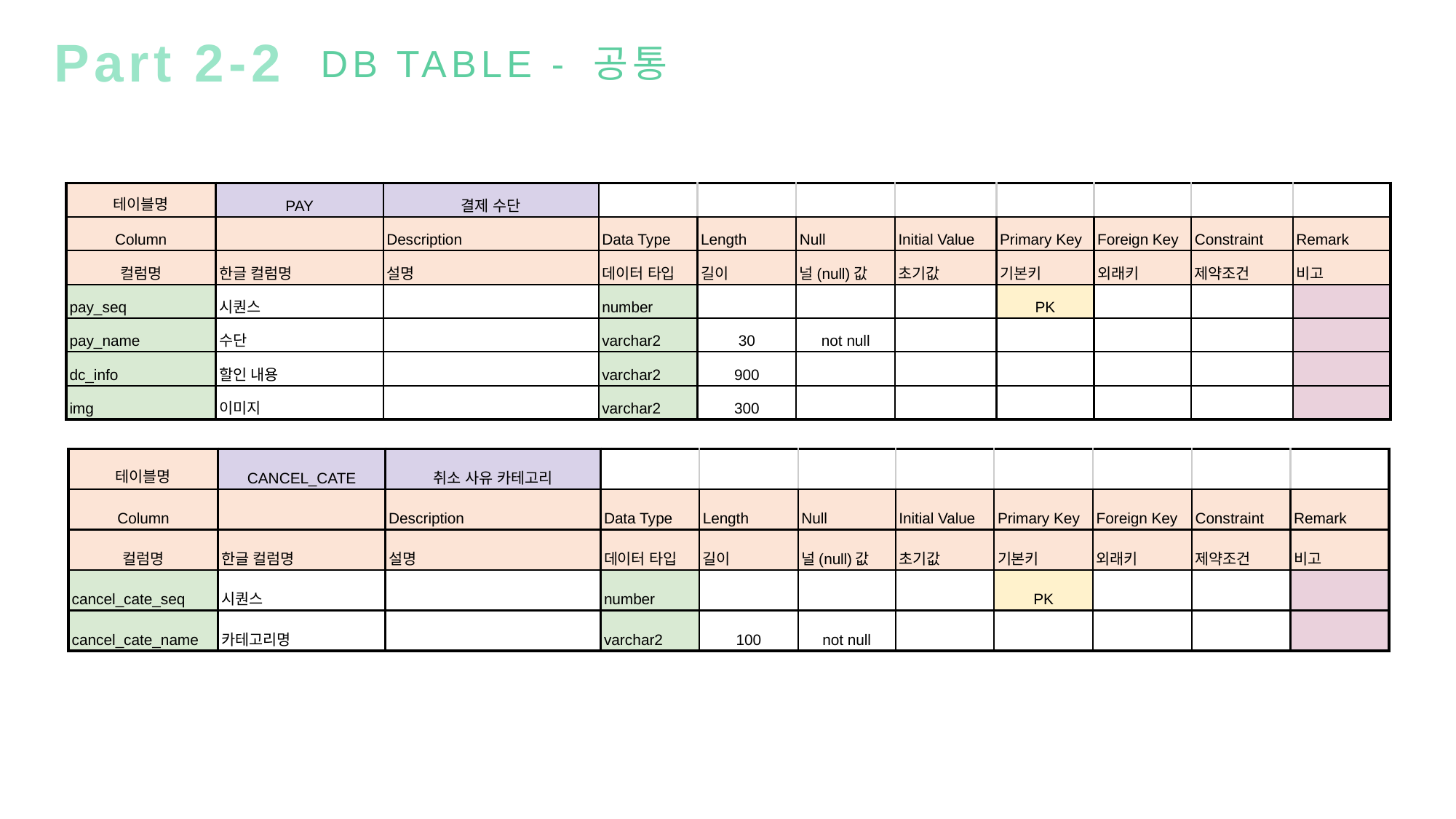

Part 2-2
DB TABLE - 공통
| 테이블명 | PAY | 결제 수단 |  |  |  |  |  |  |  |  |
| --- | --- | --- | --- | --- | --- | --- | --- | --- | --- | --- |
| Column |  | Description | Data Type | Length | Null | Initial Value | Primary Key | Foreign Key | Constraint | Remark |
| 컬럼명 | 한글 컬럼명 | 설명 | 데이터 타입 | 길이 | 널(null)값 | 초기값 | 기본키 | 외래키 | 제약조건 | 비고 |
| pay\_seq | 시퀀스 |  | number |  |  |  | PK |  |  |  |
| pay\_name | 수단 |  | varchar2 | 30 | not null |  |  |  |  |  |
| dc\_info | 할인 내용 |  | varchar2 | 900 |  |  |  |  |  |  |
| img | 이미지 |  | varchar2 | 300 |  |  |  |  |  |  |
| 테이블명 | CANCEL\_CATE | 취소 사유 카테고리 |  |  |  |  |  |  |  |  |
| --- | --- | --- | --- | --- | --- | --- | --- | --- | --- | --- |
| Column |  | Description | Data Type | Length | Null | Initial Value | Primary Key | Foreign Key | Constraint | Remark |
| 컬럼명 | 한글 컬럼명 | 설명 | 데이터 타입 | 길이 | 널(null)값 | 초기값 | 기본키 | 외래키 | 제약조건 | 비고 |
| cancel\_cate\_seq | 시퀀스 |  | number |  |  |  | PK |  |  |  |
| cancel\_cate\_name | 카테고리명 |  | varchar2 | 100 | not null |  |  |  |  |  |